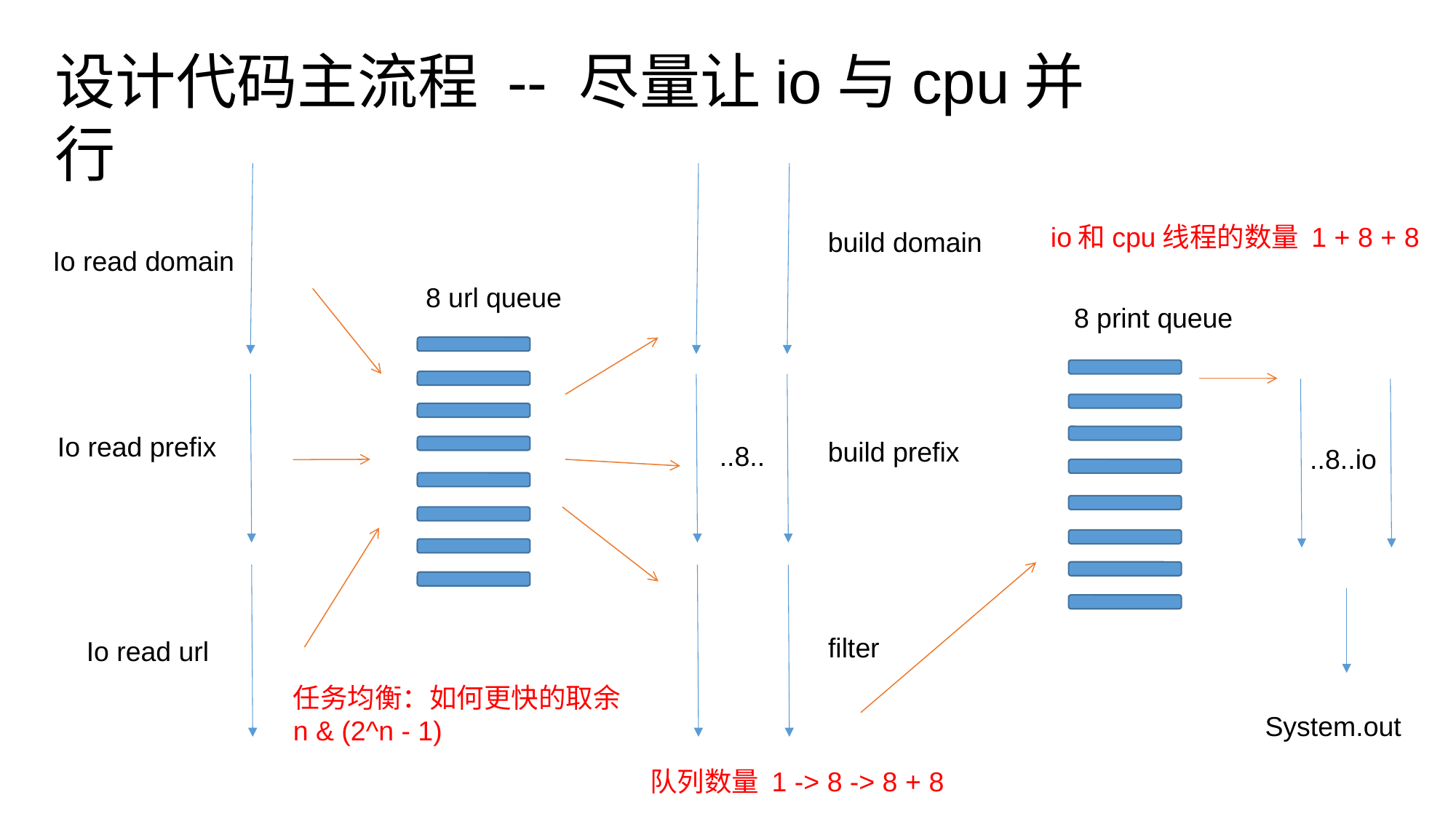

设计代码主流程 -- 尽量让io与cpu并行
io和cpu线程的数量 1 + 8 + 8
build domain
Io read domain
 8 url queue
 8 print queue

Io read prefix

build prefix
..8..

..8..io

filter
Io read url
任务均衡：如何更快的取余
n & (2^n - 1)
System.out
队列数量 1 -> 8 -> 8 + 8